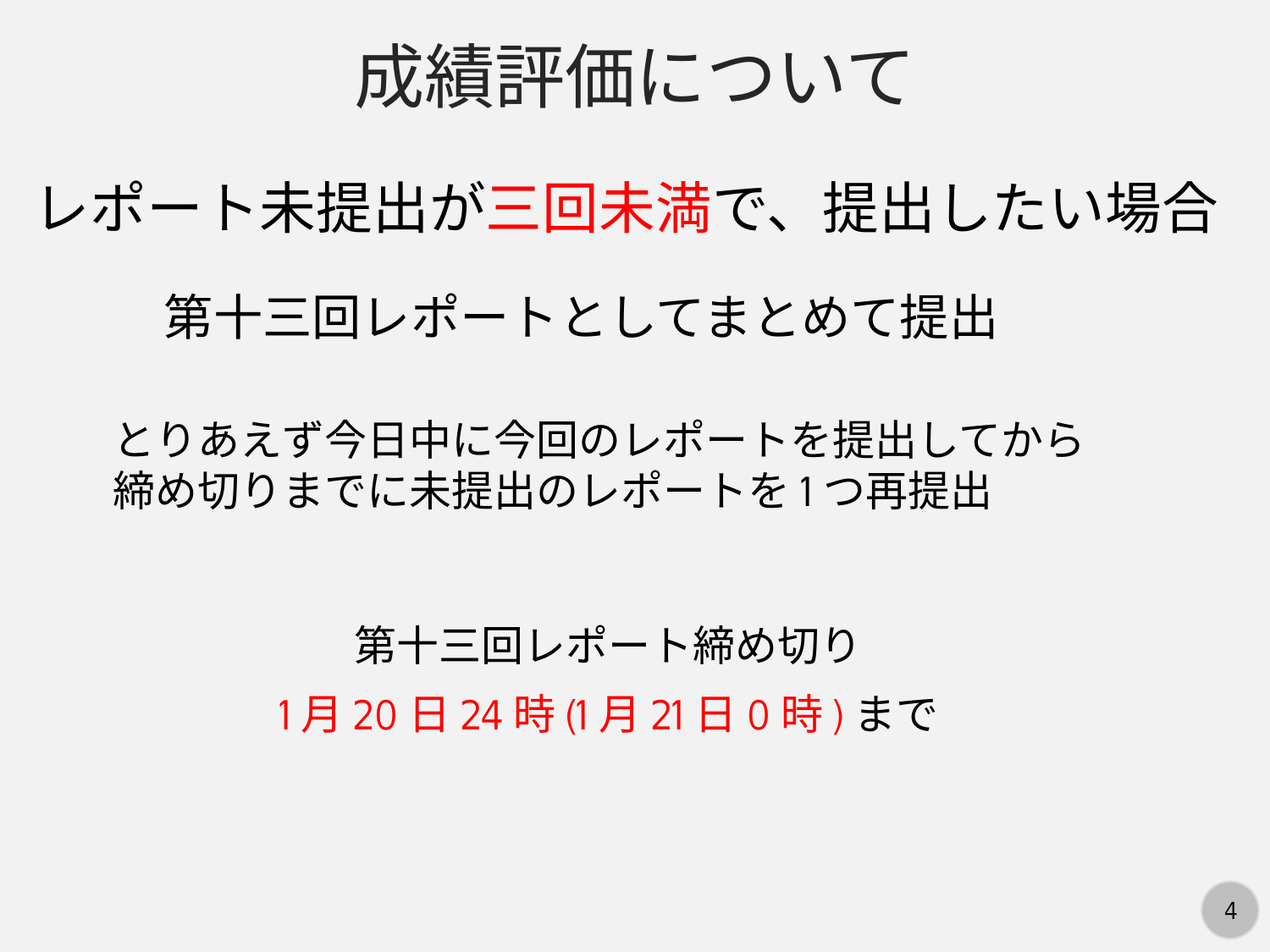

成績評価について
レポート未提出が三回未満で、提出したい場合
第十三回レポートとしてまとめて提出
とりあえず今日中に今回のレポートを提出してから
締め切りまでに未提出のレポートを1つ再提出
第十三回レポート締め切り
1月20日24時(1月21日0時)まで